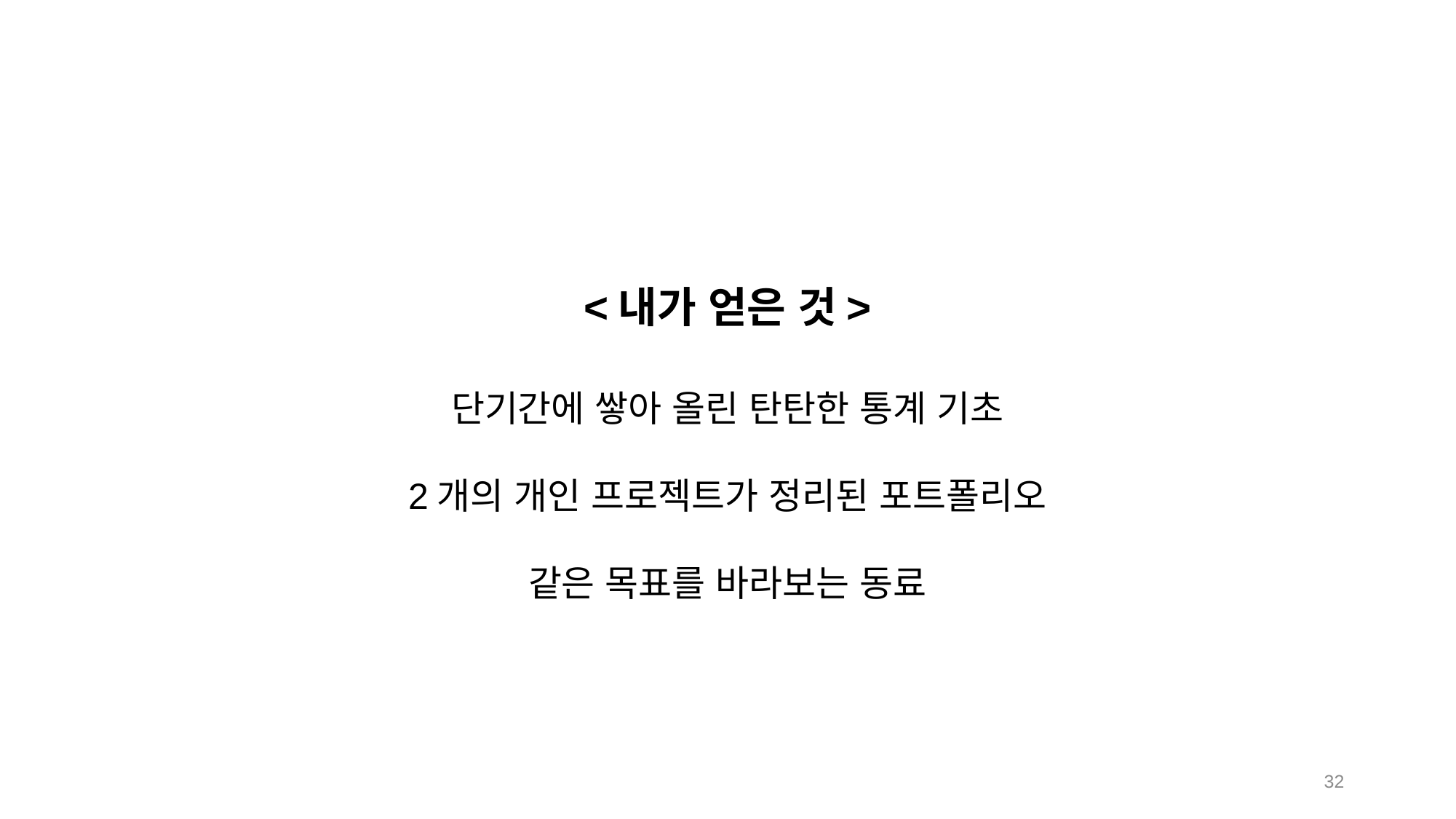

<내가 얻은 것>

단기간에 쌓아 올린 탄탄한 통계 기초
2개의 개인 프로젝트가 정리된 포트폴리오
같은 목표를 바라보는 동료
32